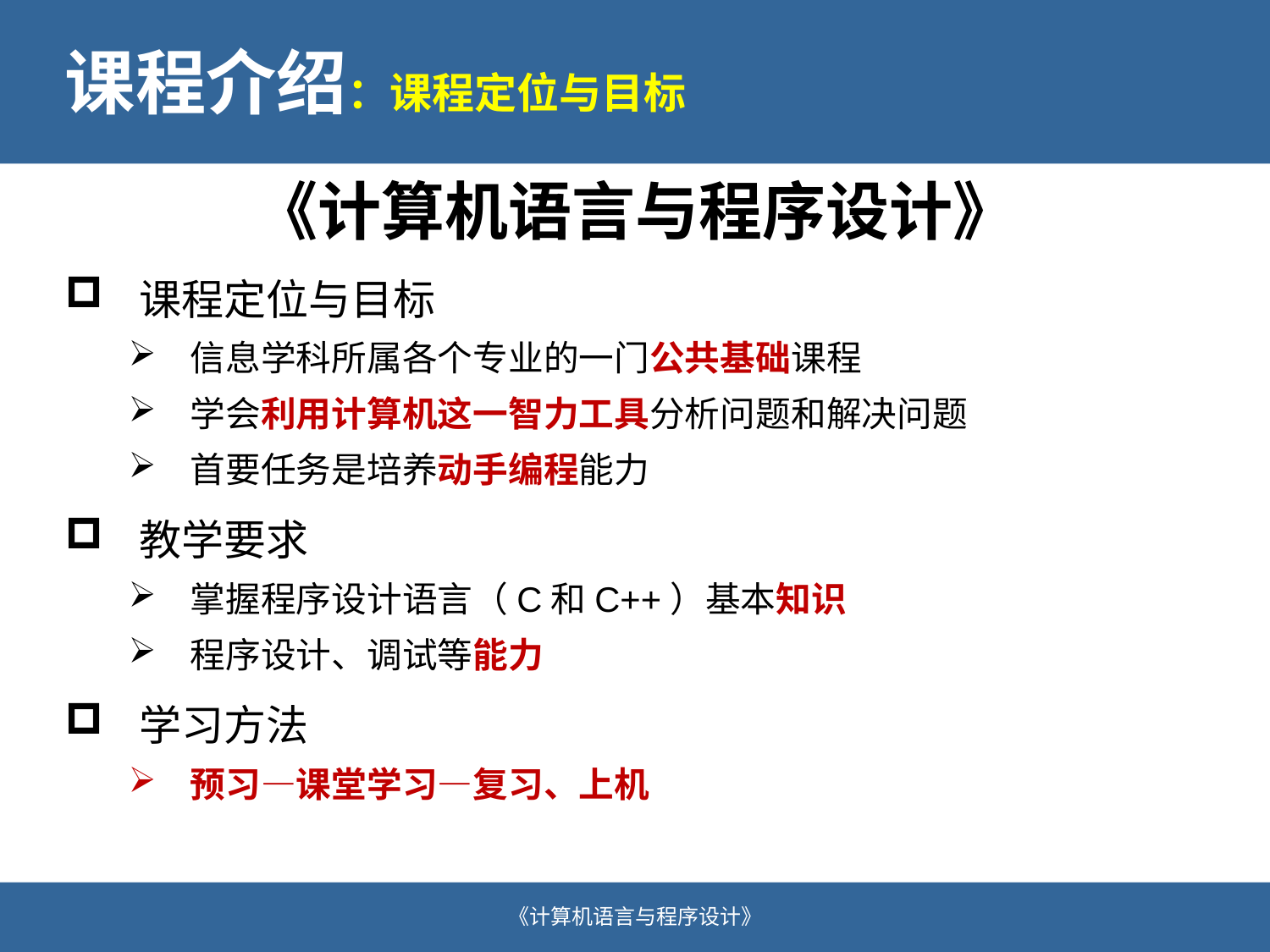

# 课程介绍：课程定位与目标
《计算机语言与程序设计》
课程定位与目标
信息学科所属各个专业的一门公共基础课程
学会利用计算机这一智力工具分析问题和解决问题
首要任务是培养动手编程能力
教学要求
掌握程序设计语言（C和C++）基本知识
程序设计、调试等能力
学习方法
预习—课堂学习—复习、上机

《计算机语言与程序设计》
6